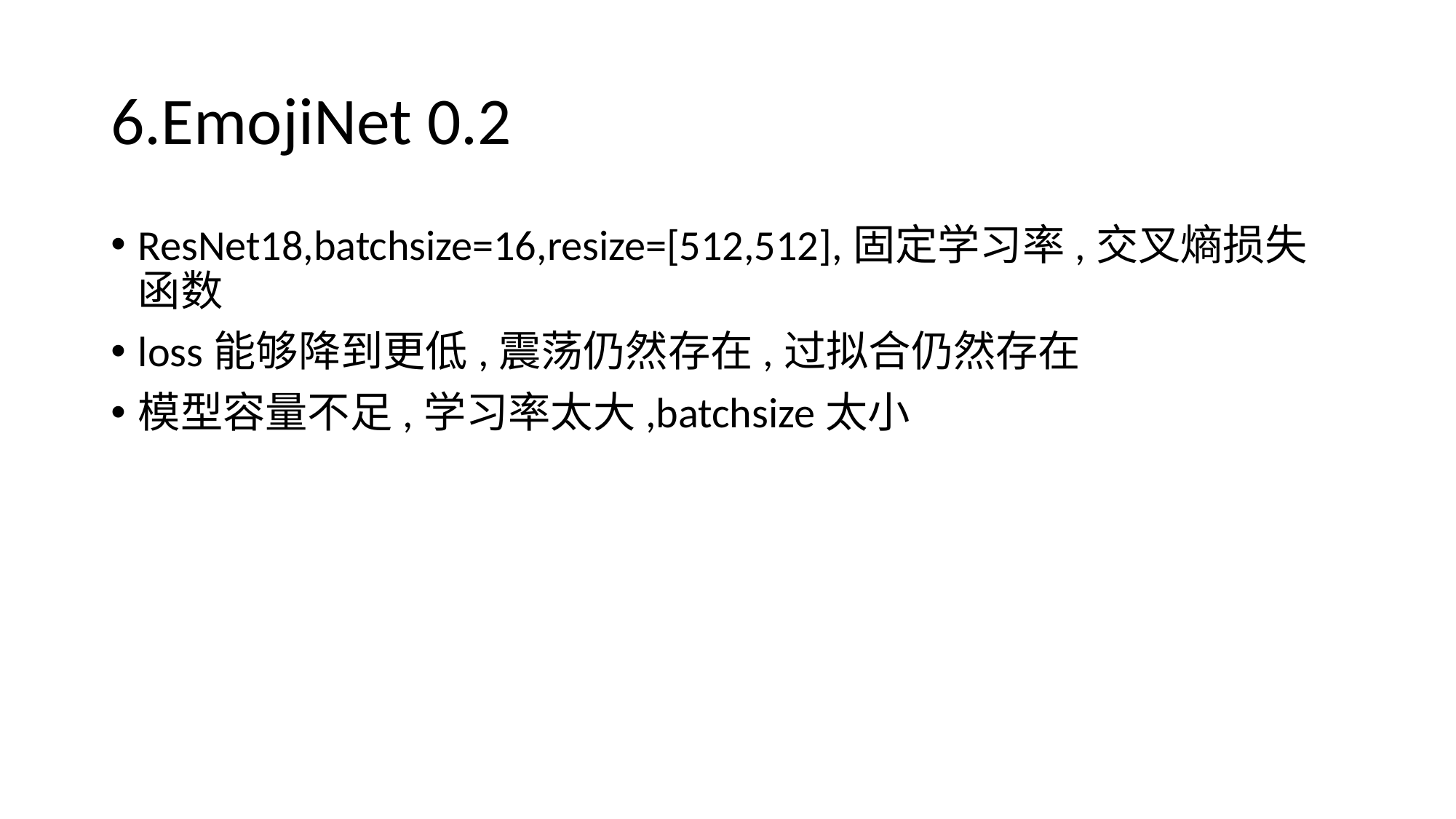

# 6.EmojiNet 0.2
ResNet18,batchsize=16,resize=[512,512],固定学习率,交叉熵损失函数
loss能够降到更低,震荡仍然存在,过拟合仍然存在
模型容量不足,学习率太大,batchsize太小